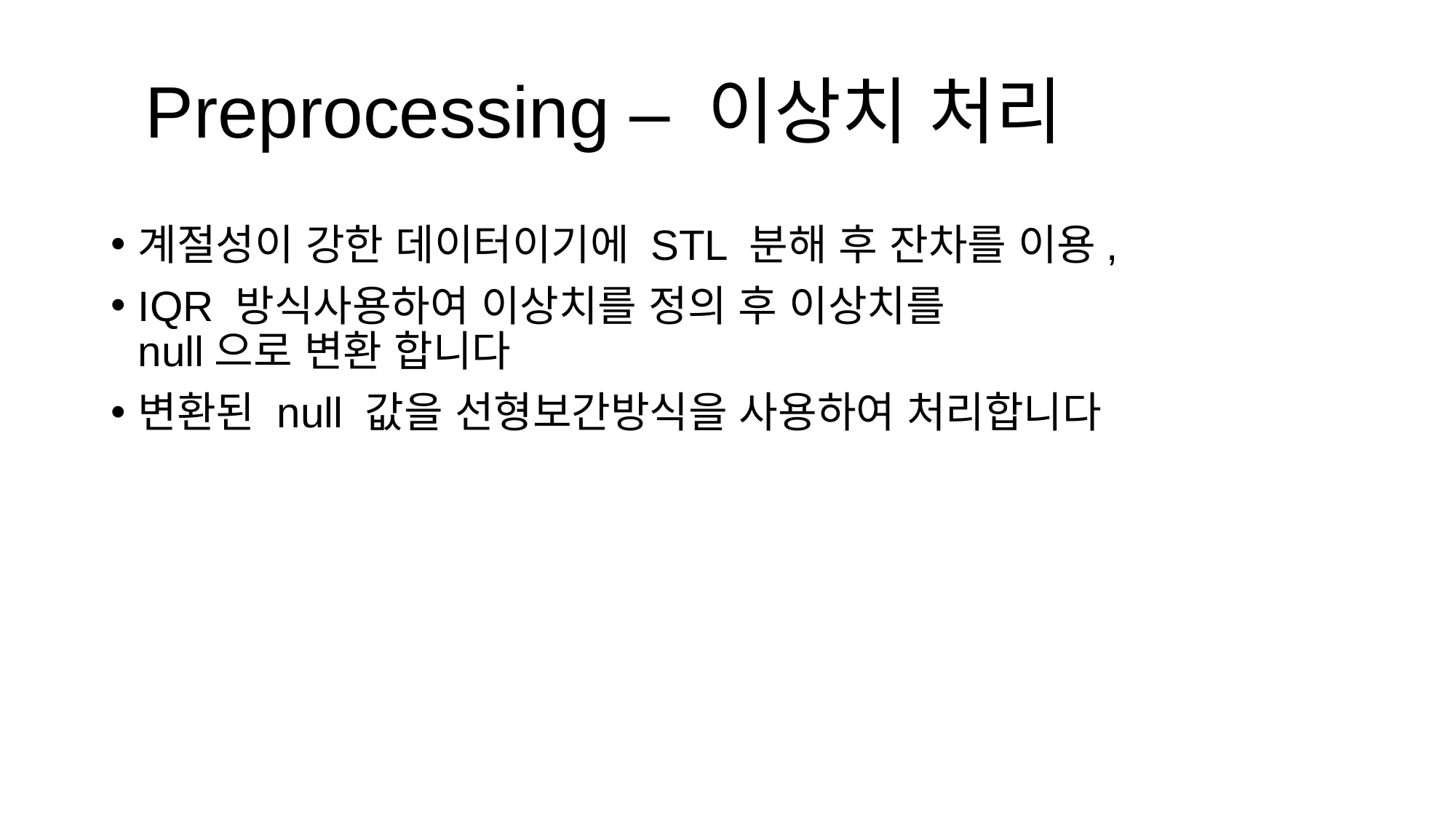

# Preprocessing – 이상치 처리
계절성이 강한 데이터이기에 STL 분해 후 잔차를 이용,
IQR 방식사용하여 이상치를 정의 후 이상치를
null으로 변환 합니다
변환된 null 값을 선형보간방식을 사용하여 처리합니다